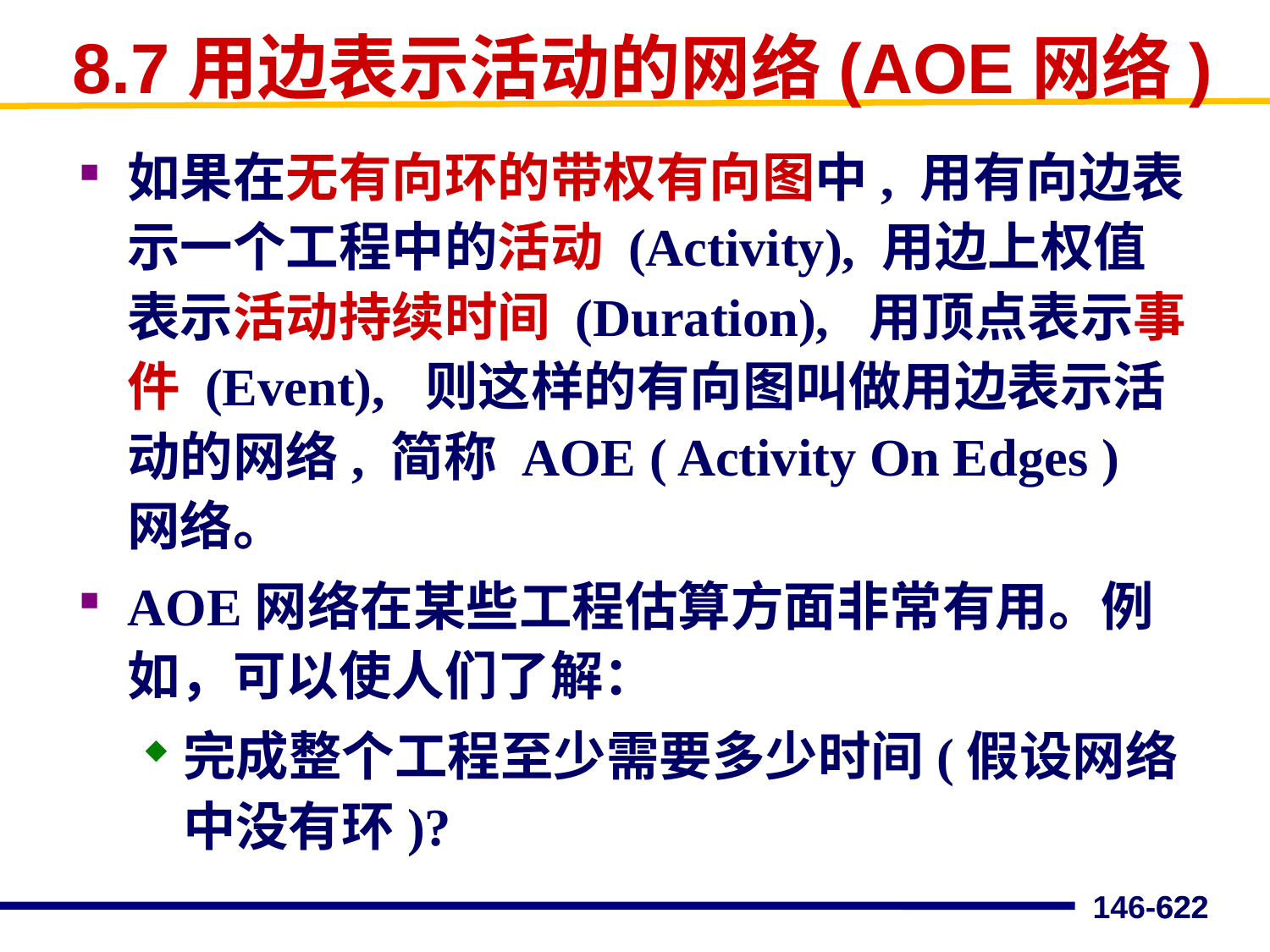

# 8.7用边表示活动的网络(AOE网络)
如果在无有向环的带权有向图中, 用有向边表示一个工程中的活动 (Activity), 用边上权值表示活动持续时间 (Duration),  用顶点表示事件 (Event),  则这样的有向图叫做用边表示活动的网络, 简称 AOE ( Activity On Edges ) 网络。
AOE网络在某些工程估算方面非常有用。例如，可以使人们了解：
完成整个工程至少需要多少时间(假设网络中没有环)?
622
146-622